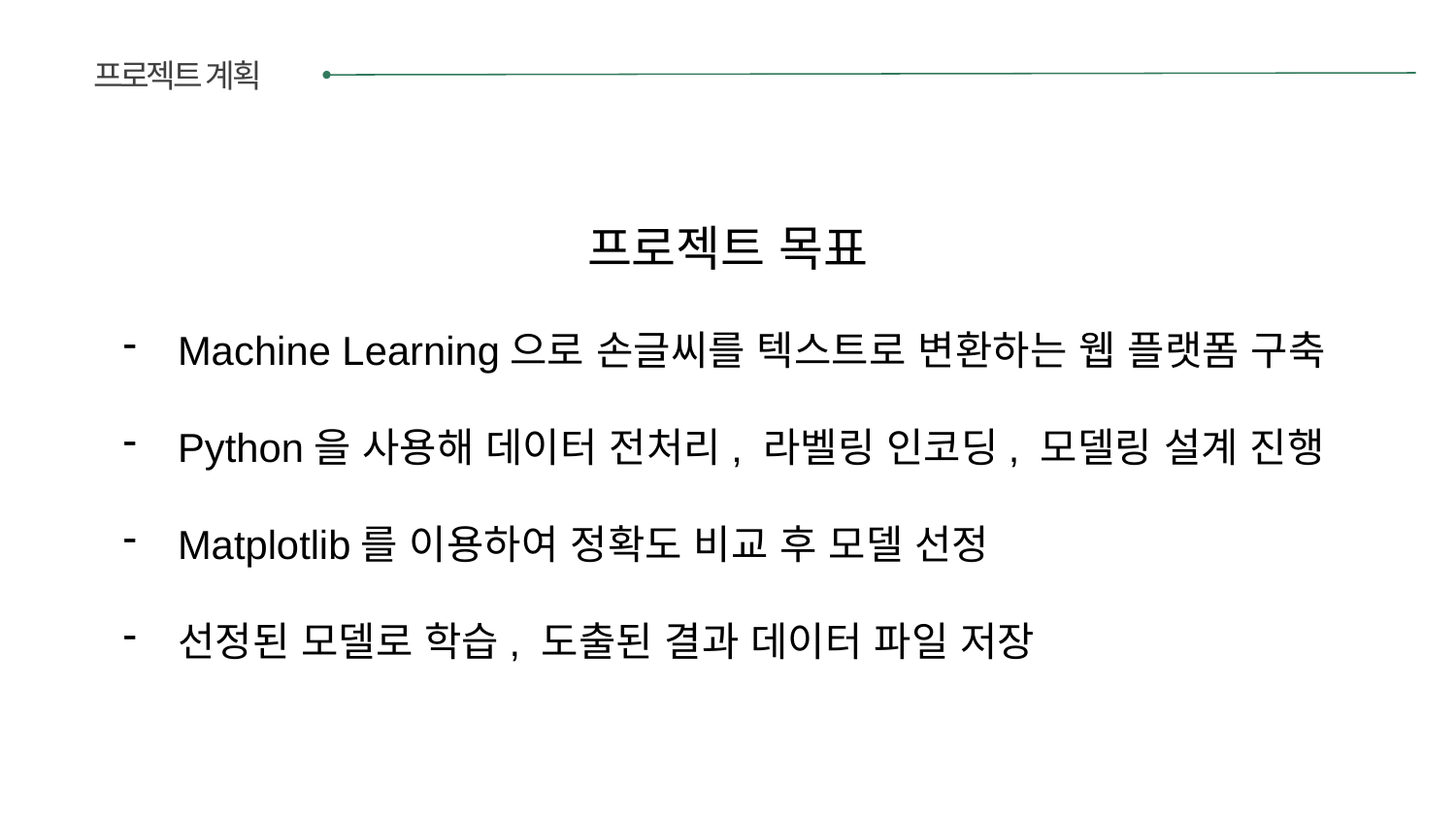

프로젝트 계획
프로젝트 목표
Machine Learning으로 손글씨를 텍스트로 변환하는 웹 플랫폼 구축
Python을 사용해 데이터 전처리, 라벨링 인코딩, 모델링 설계 진행
Matplotlib를 이용하여 정확도 비교 후 모델 선정
선정된 모델로 학습, 도출된 결과 데이터 파일 저장